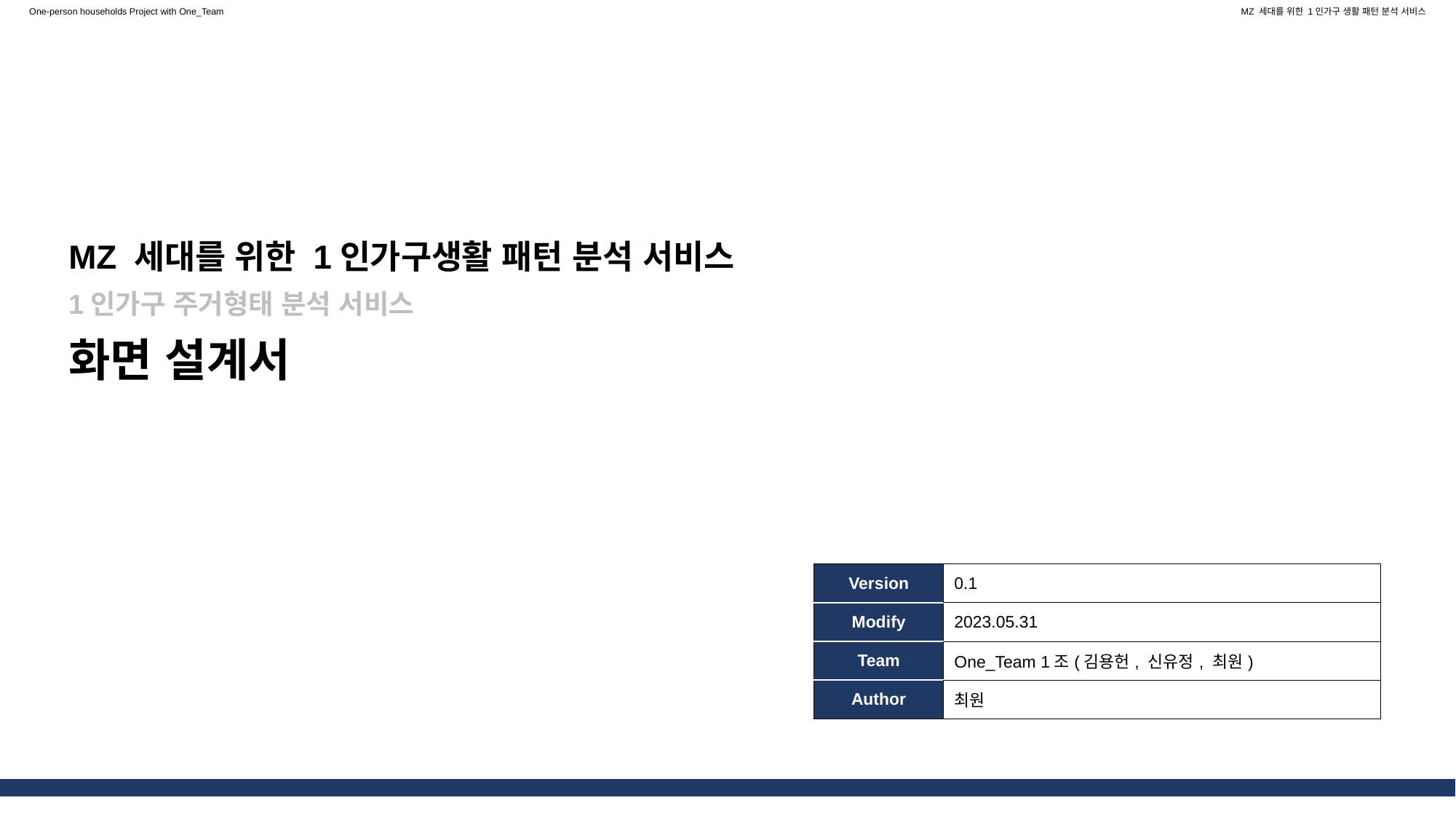

One-person households Project with One_Team
MZ 세대를 위한 1인가구 생활 패턴 분석 서비스
MZ 세대를 위한 1인가구생활 패턴 분석 서비스
1인가구 주거형태 분석 서비스
화면 설계서
| Version | 0.1 |
| --- | --- |
| Modify | 2023.05.31 |
| Team | One\_Team 1조(김용헌, 신유정, 최원) |
| Author | 최원 |